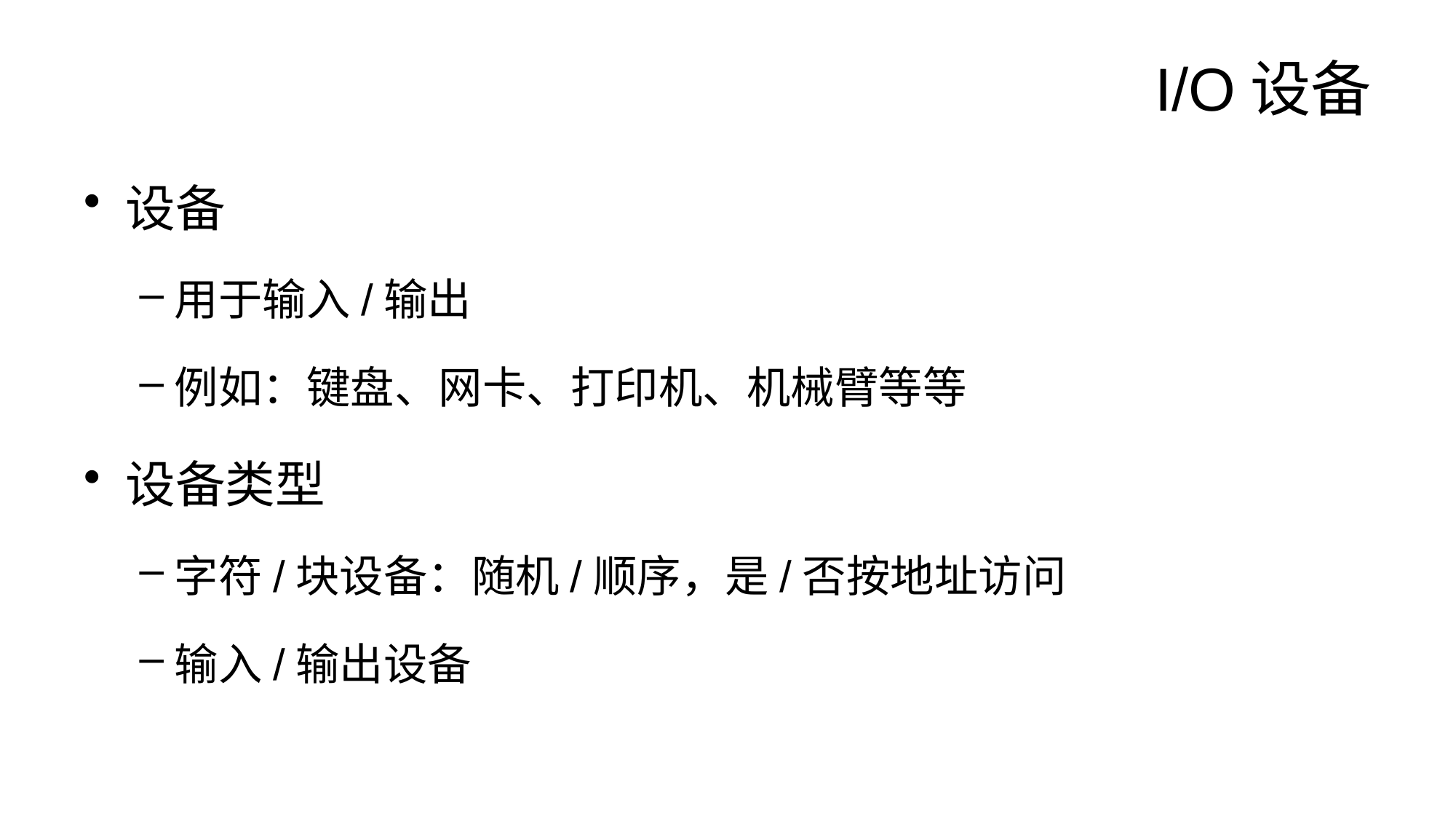

# I/O设备
设备
用于输入/输出
例如：键盘、网卡、打印机、机械臂等等
设备类型
字符/块设备：随机/顺序，是/否按地址访问
输入/输出设备